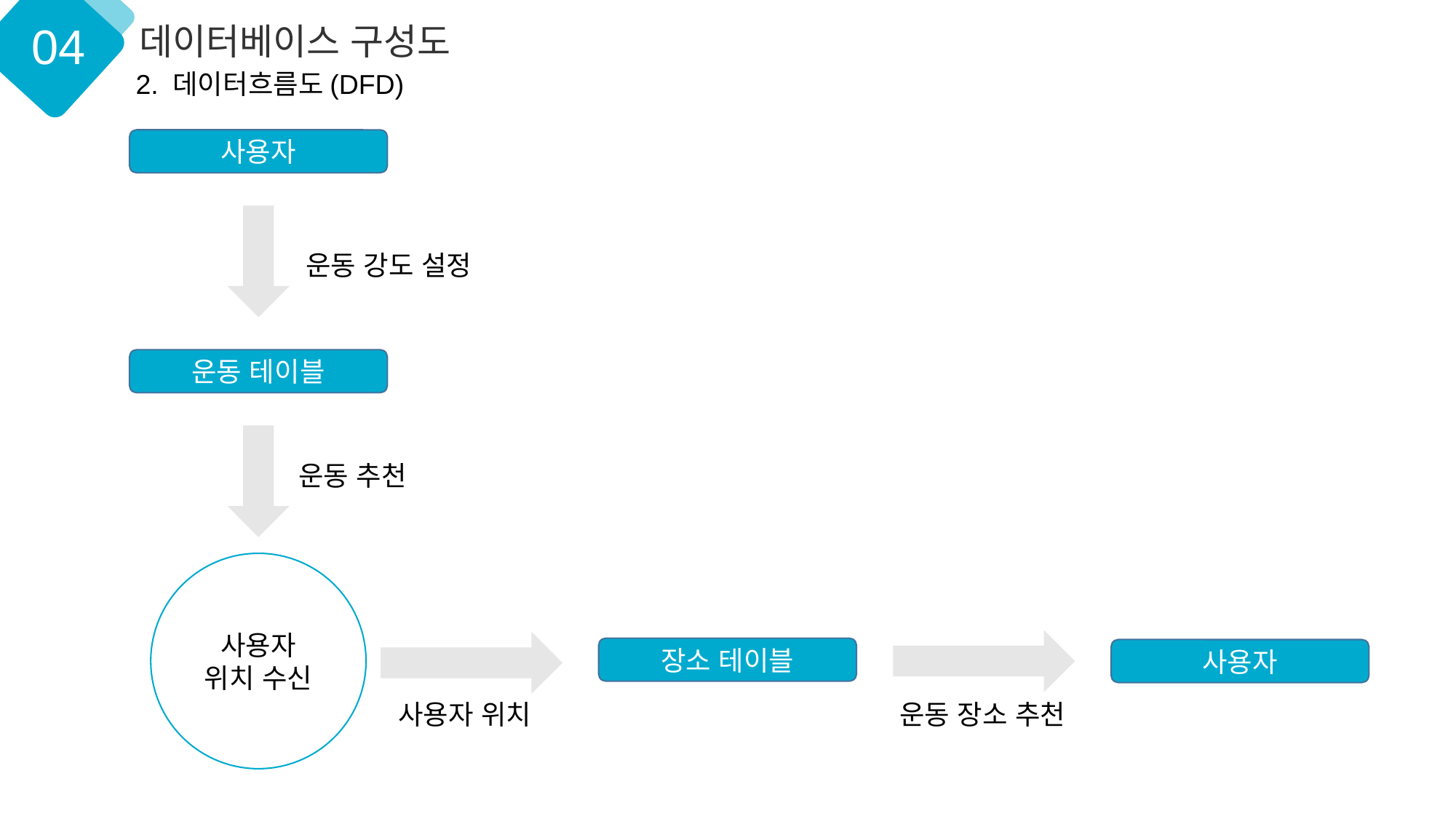

04
데이터베이스 구성도
2. 데이터흐름도(DFD)
사용자

운동 강도 설정
운동 테이블

운동 추천
사용자 위치 수신

장소 테이블
사용자
사용자 위치
운동 장소 추천